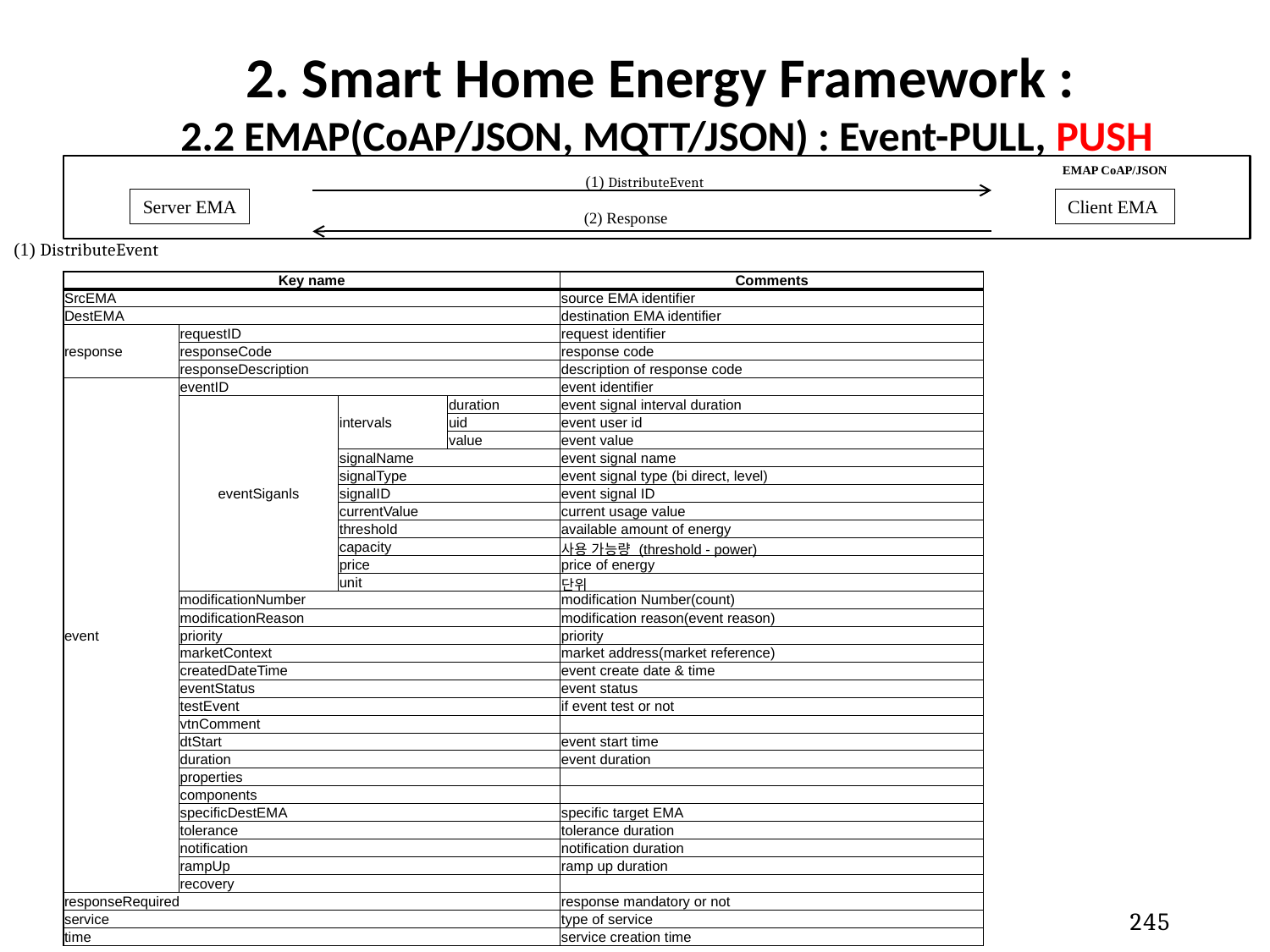

# 2. Smart Home Energy Framework : 2.2 EMAP(CoAP/JSON, MQTT/JSON) : Event-PULL, PUSH

EMAP CoAP/JSON
(1) DistributeEvent
Server EMA
Client EMA
(2) Response
(1) DistributeEvent
| Key name |  |  |  | Comments |
| --- | --- | --- | --- | --- |
| SrcEMA |  |  |  | source EMA identifier |
| DestEMA |  |  |  | destination EMA identifier |
| response | requestID |  |  | request identifier |
|  | responseCode |  |  | response code |
|  | responseDescription |  |  | description of response code |
| event | eventID |  |  | event identifier |
|  | eventSiganls | intervals | duration | event signal interval duration |
|  |  |  | uid | event user id |
|  |  |  | value | event value |
|  |  | signalName |  | event signal name |
|  |  | signalType |  | event signal type (bi direct, level) |
|  |  | signalID |  | event signal ID |
|  |  | currentValue |  | current usage value |
|  |  | threshold |  | available amount of energy |
|  |  | capacity |  | 사용 가능량 (threshold - power) |
|  |  | price |  | price of energy |
|  |  | unit |  | 단위 |
|  | modificationNumber |  |  | modification Number(count) |
|  | modificationReason |  |  | modification reason(event reason) |
|  | priority |  |  | priority |
|  | marketContext |  |  | market address(market reference) |
|  | createdDateTime |  |  | event create date & time |
|  | eventStatus |  |  | event status |
|  | testEvent |  |  | if event test or not |
|  | vtnComment |  |  |  |
|  | dtStart |  |  | event start time |
|  | duration |  |  | event duration |
|  | properties |  |  |  |
|  | components |  |  |  |
|  | specificDestEMA |  |  | specific target EMA |
|  | tolerance |  |  | tolerance duration |
|  | notification |  |  | notification duration |
|  | rampUp |  |  | ramp up duration |
|  | recovery |  |  |  |
| responseRequired |  |  |  | response mandatory or not |
| service |  |  |  | type of service |
| time |  |  |  | service creation time |
245